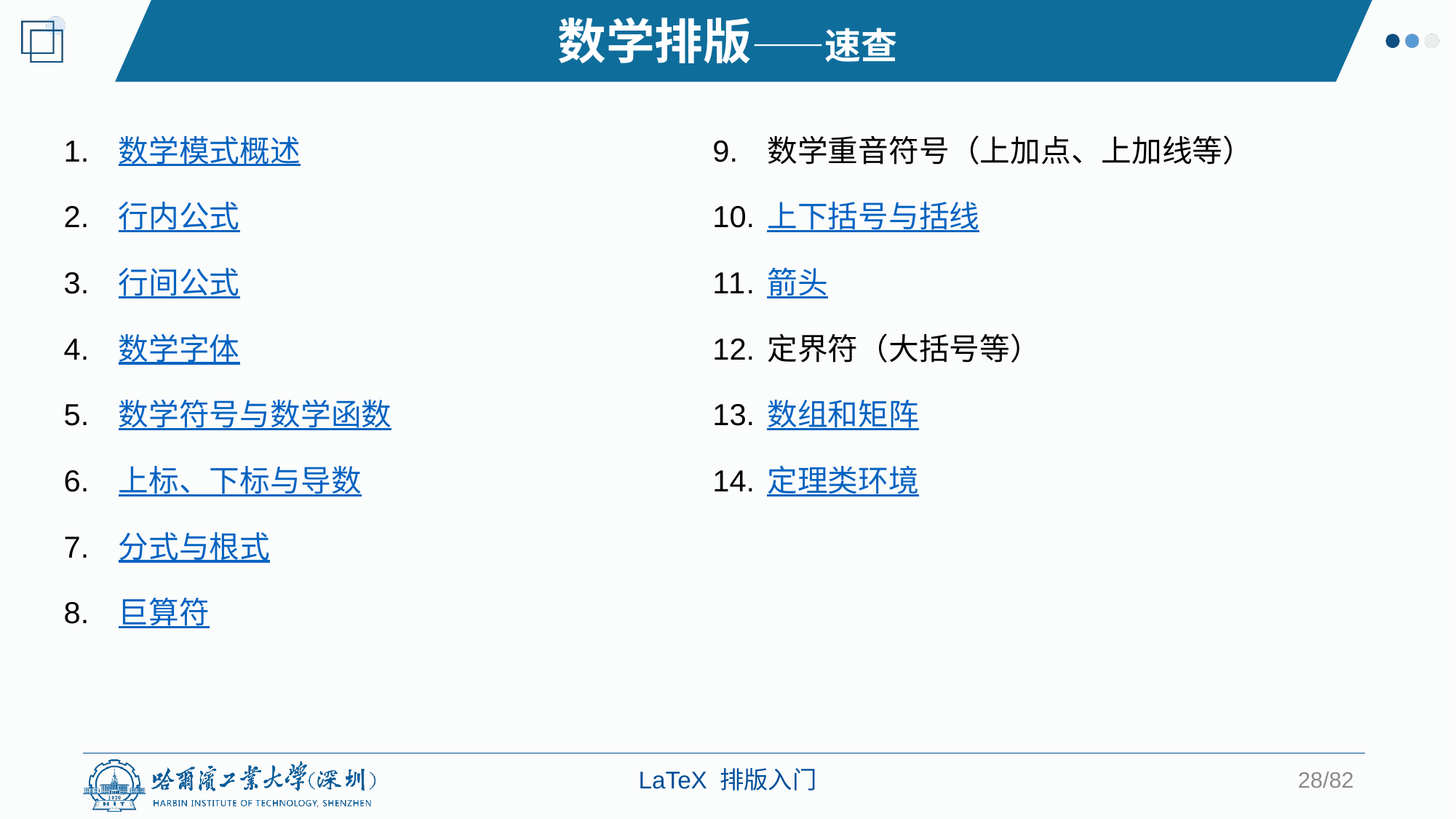

数学排版——速查
数学模式概述
行内公式
行间公式
数学字体
数学符号与数学函数
上标、下标与导数
分式与根式
巨算符
数学重音符号（上加点、上加线等）
上下括号与括线
箭头
定界符（大括号等）
数组和矩阵
定理类环境
28/82